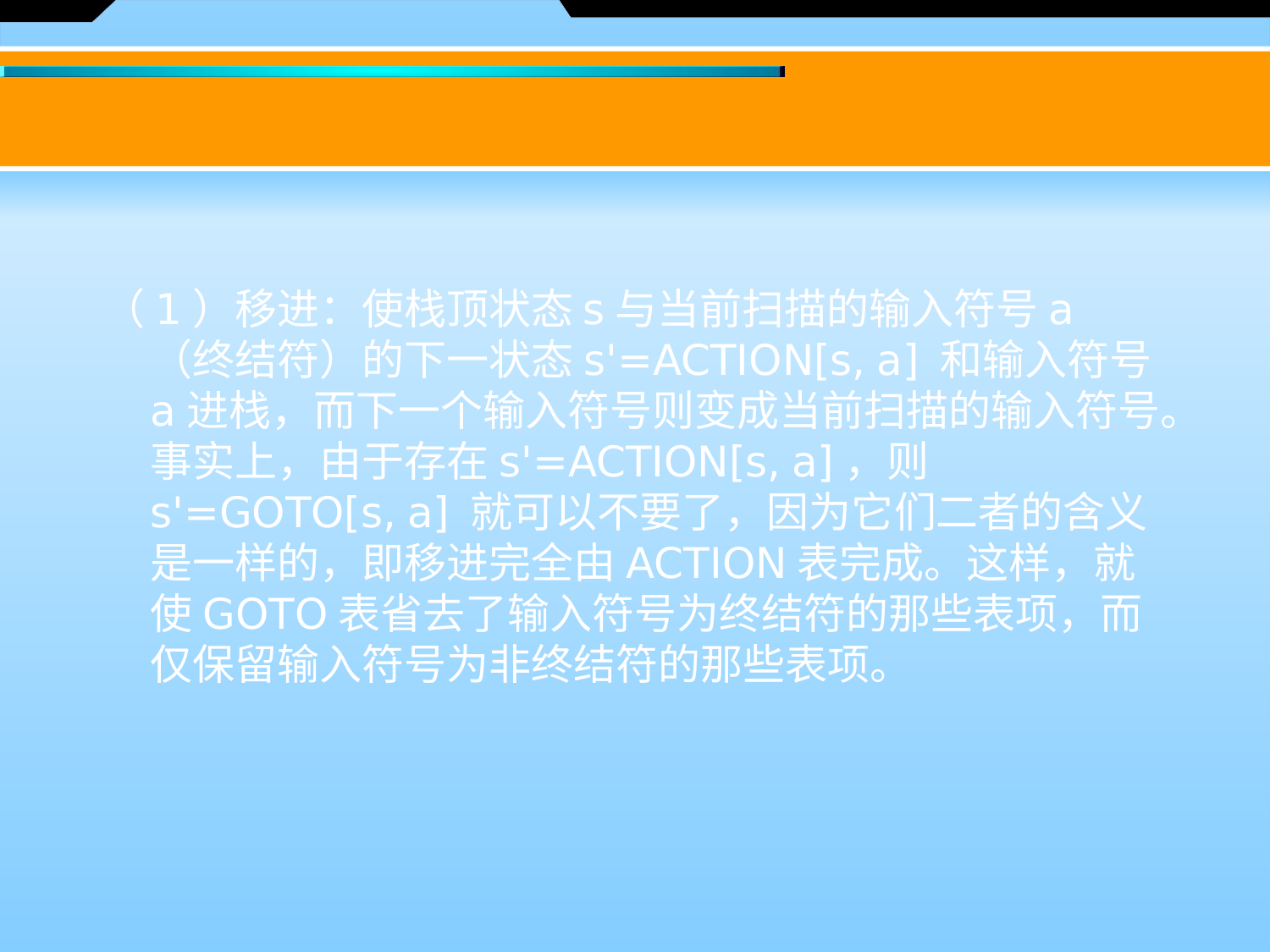

#
（1）移进：使栈顶状态s与当前扫描的输入符号a（终结符）的下一状态s'=ACTION[s, a] 和输入符号a进栈，而下一个输入符号则变成当前扫描的输入符号。事实上，由于存在s'=ACTION[s, a]，则s'=GOTO[s, a] 就可以不要了，因为它们二者的含义是一样的，即移进完全由ACTION表完成。这样，就使GOTO表省去了输入符号为终结符的那些表项，而仅保留输入符号为非终结符的那些表项。